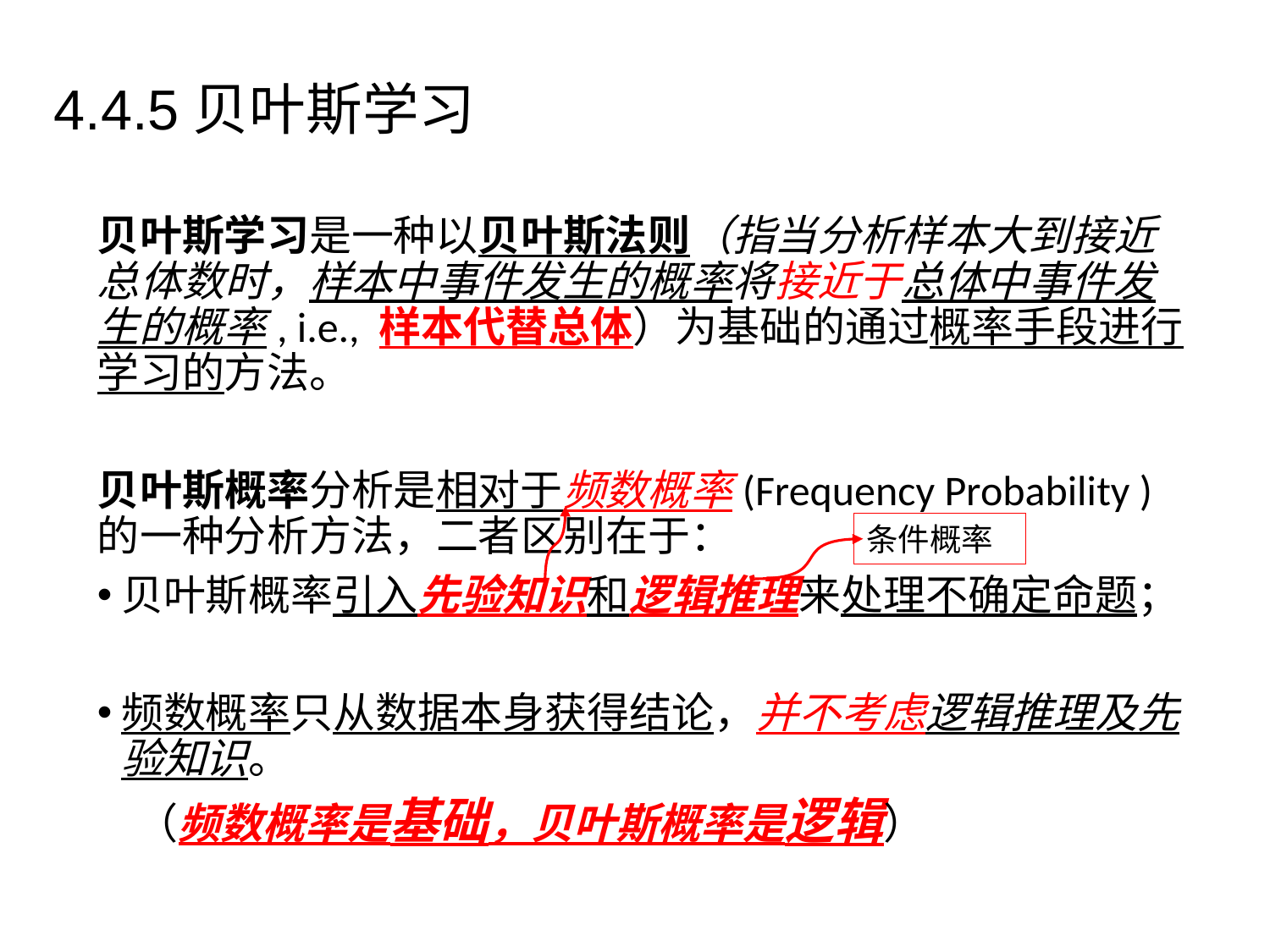

4.4主要类型
# 4.4.5贝叶斯学习
贝叶斯学习是一种以贝叶斯法则（指当分析样本大到接近总体数时，样本中事件发生的概率将接近于总体中事件发生的概率, i.e., 样本代替总体）为基础的通过概率手段进行学习的方法。

贝叶斯概率分析是相对于频数概率(Frequency Probability )的一种分析方法，二者区别在于：
贝叶斯概率引入先验知识和逻辑推理来处理不确定命题；

频数概率只从数据本身获得结论，并不考虑逻辑推理及先验知识。
   （频数概率是基础，贝叶斯概率是逻辑）
条件概率